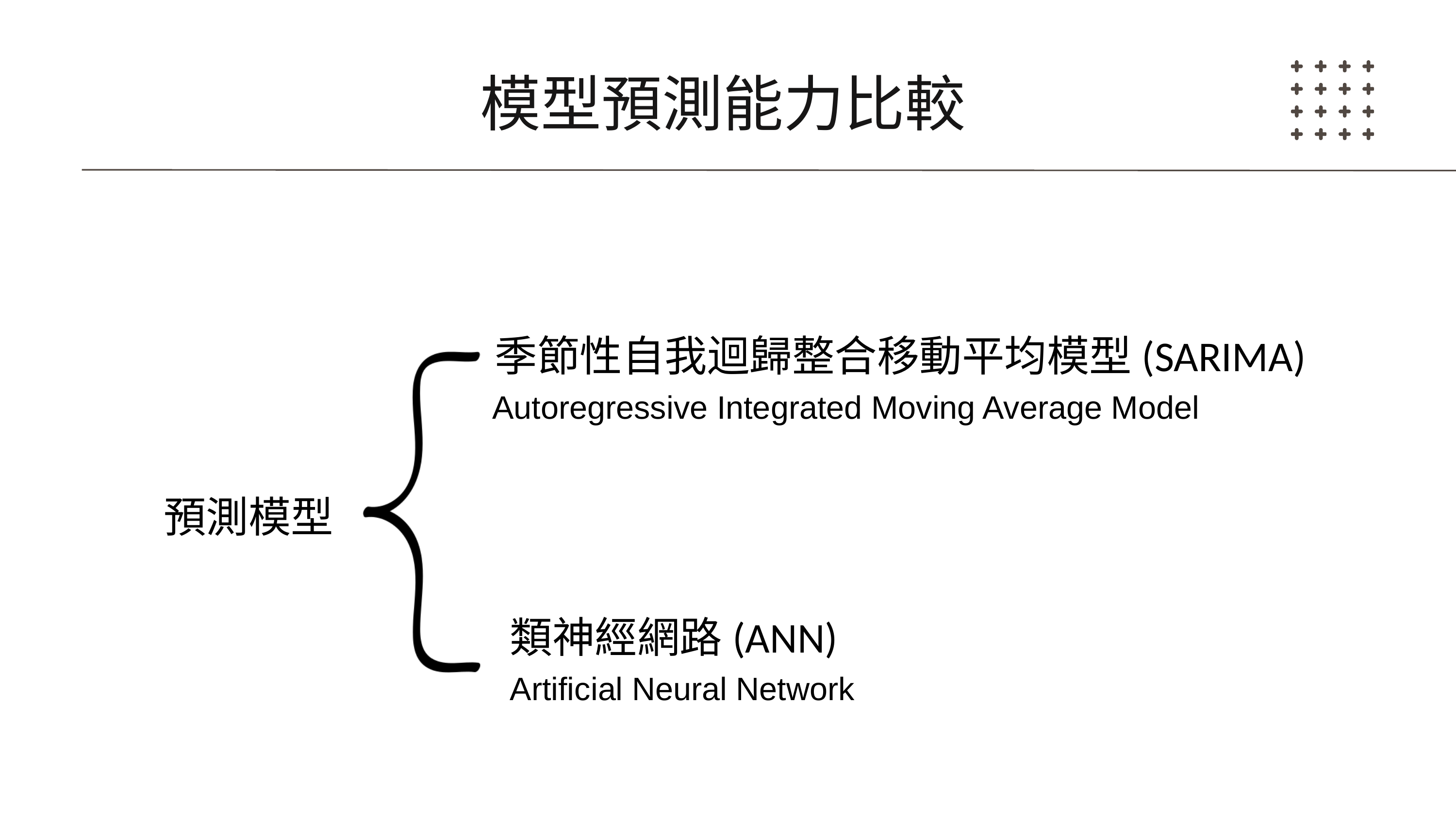

模型預測能力比較

季節性自我迴歸整合移動平均模型(SARIMA)
Autoregressive Integrated Moving Average Model

預測模型
類神經網路(ANN)
Artificial Neural Network